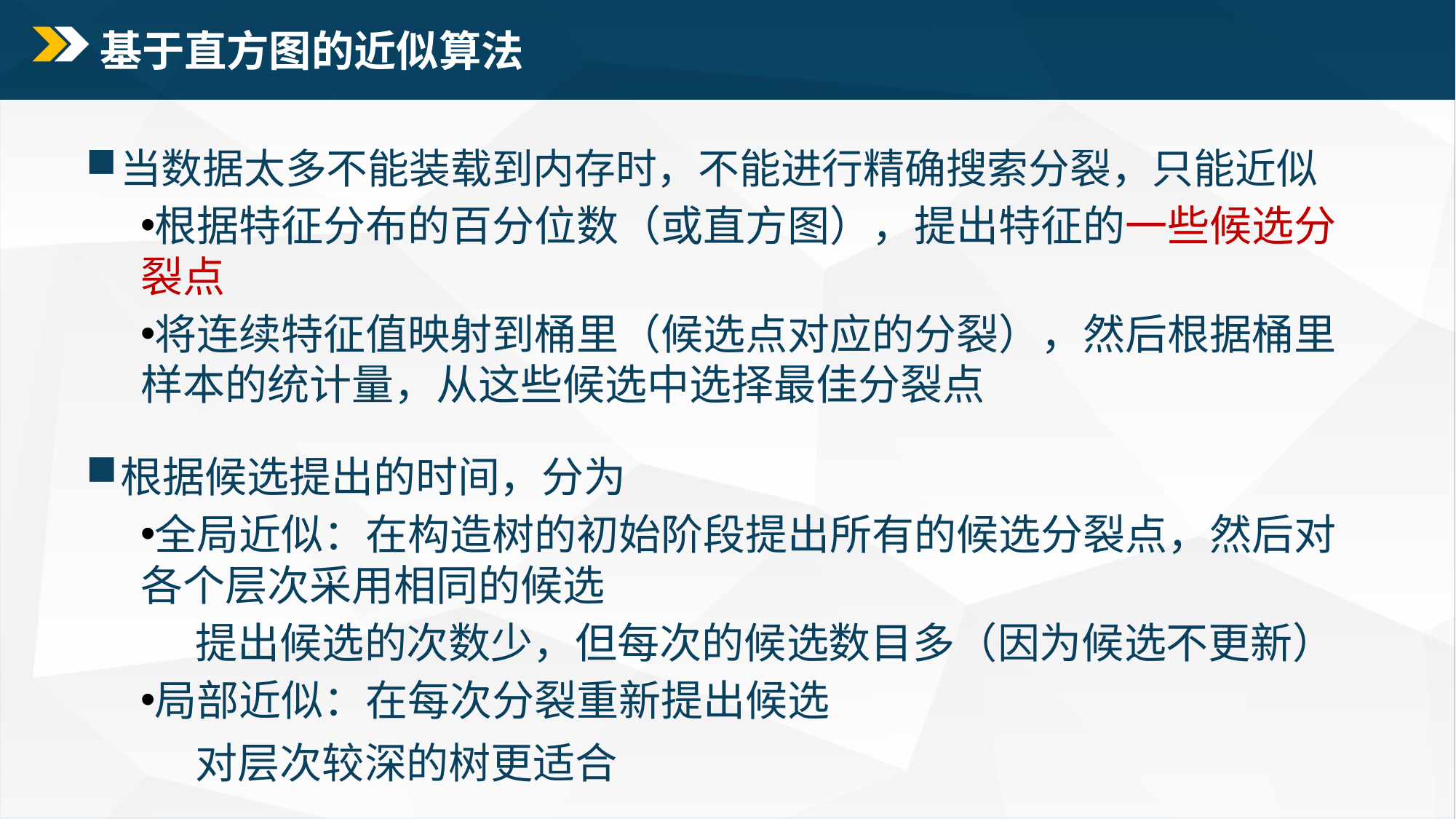

# 基于直方图的近似算法
当数据太多不能装载到内存时，不能进行精确搜索分裂，只能近似
根据特征分布的百分位数（或直方图），提出特征的一些候选分裂点
将连续特征值映射到桶里（候选点对应的分裂），然后根据桶里样本的统计量，从这些候选中选择最佳分裂点

根据候选提出的时间，分为
全局近似：在构造树的初始阶段提出所有的候选分裂点，然后对各个层次采用相同的候选
提出候选的次数少，但每次的候选数目多（因为候选不更新）
局部近似：在每次分裂重新提出候选
对层次较深的树更适合